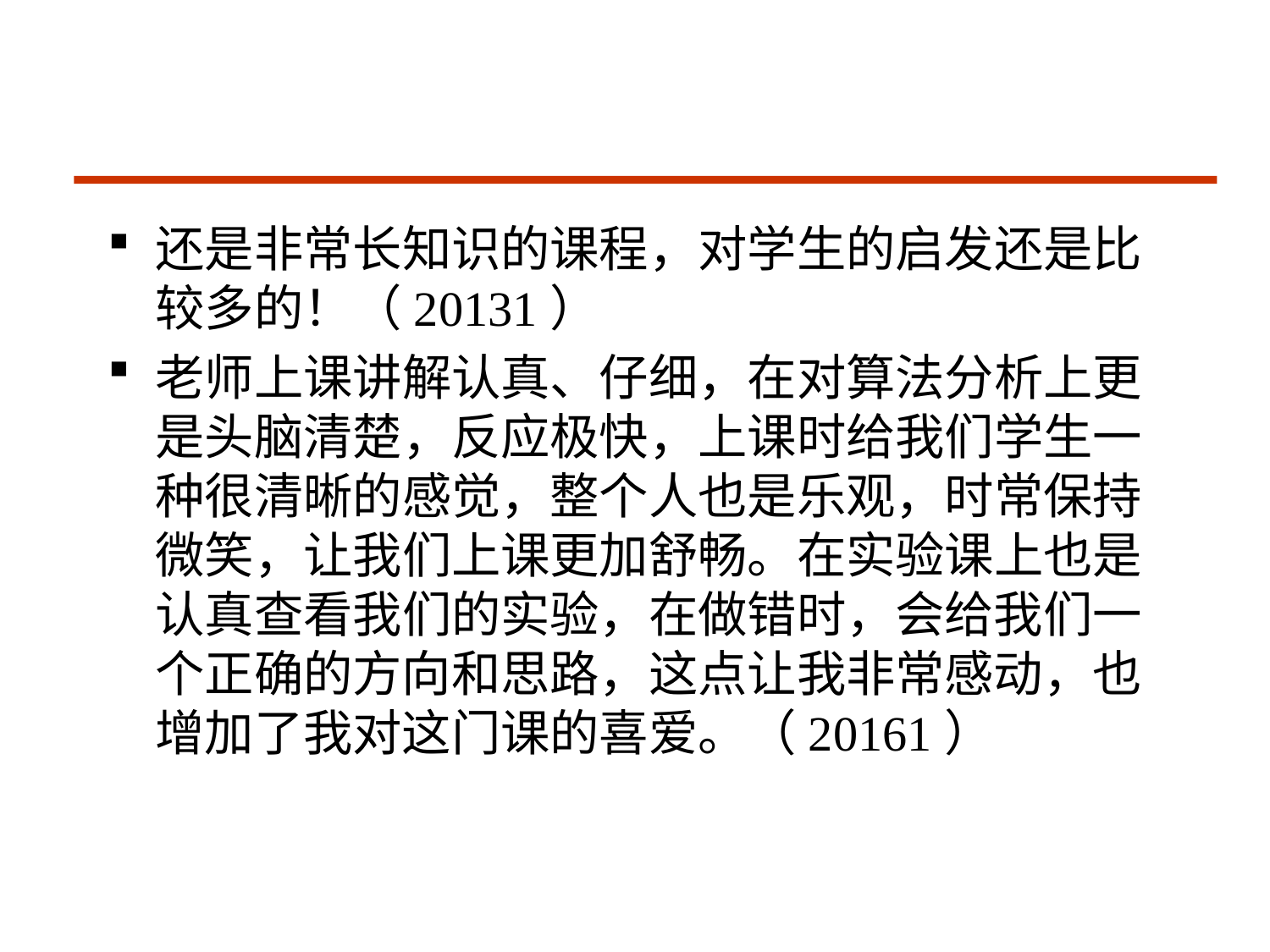

#
还是非常长知识的课程，对学生的启发还是比较多的！（20131）
老师上课讲解认真、仔细，在对算法分析上更是头脑清楚，反应极快，上课时给我们学生一种很清晰的感觉，整个人也是乐观，时常保持微笑，让我们上课更加舒畅。在实验课上也是认真查看我们的实验，在做错时，会给我们一个正确的方向和思路，这点让我非常感动，也增加了我对这门课的喜爱。（20161）